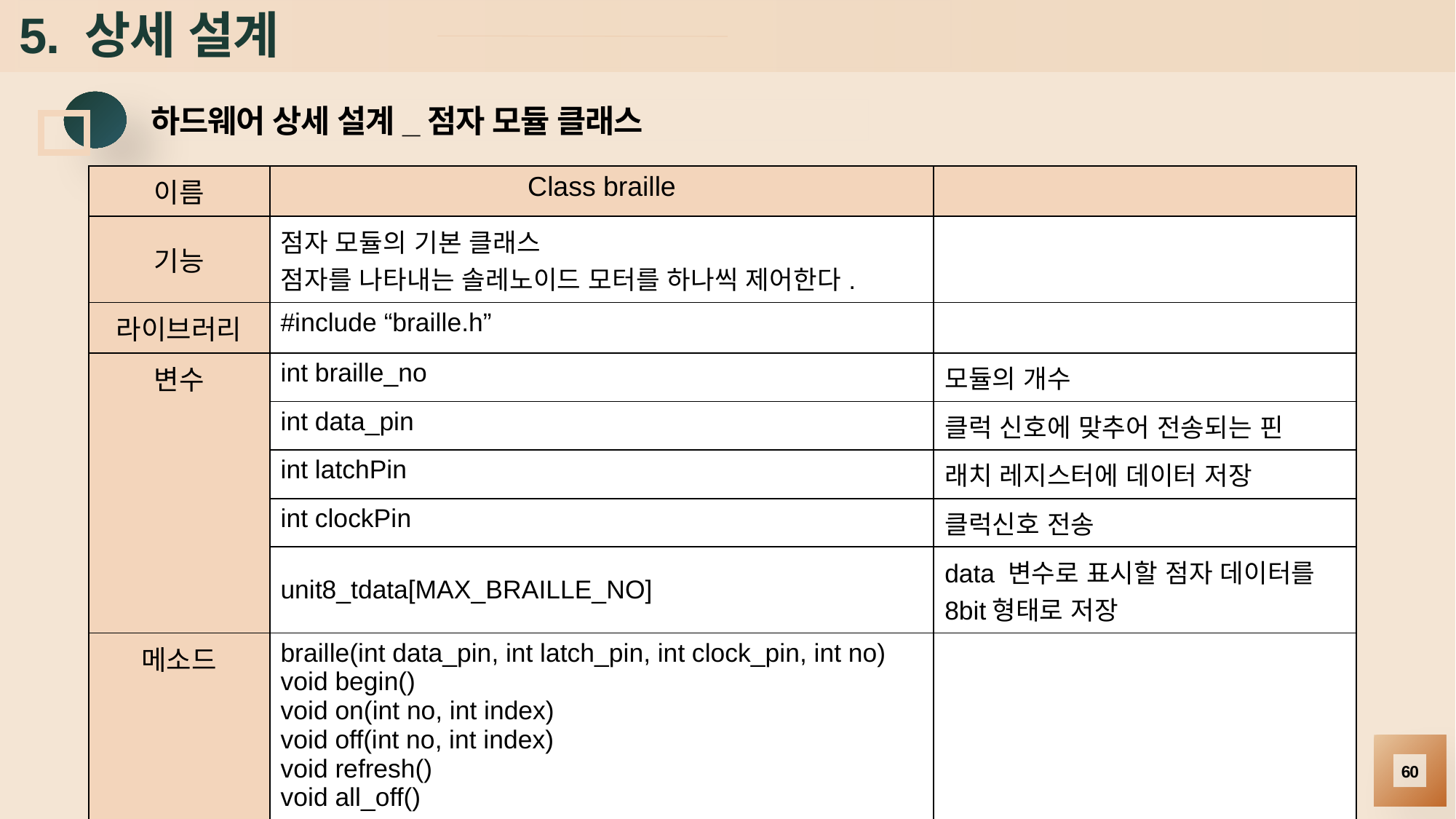

# 5. 상세 설계

하드웨어 상세 설계_점자 모듈 클래스

| 이름 | Class braille |  |
| --- | --- | --- |
| 기능 | 점자 모듈의 기본 클래스 점자를 나타내는 솔레노이드 모터를 하나씩 제어한다. |  |
| 라이브러리 | #include “braille.h” |  |
| 변수 | int braille\_no | 모듈의 개수 |
|  | int data\_pin | 클럭 신호에 맞추어 전송되는 핀 |
|  | int latchPin | 래치 레지스터에 데이터 저장 |
|  | int clockPin | 클럭신호 전송 |
|  | unit8\_tdata[MAX\_BRAILLE\_NO] | data 변수로 표시할 점자 데이터를 8bit형태로 저장 |
| 메소드 | braille(int data\_pin, int latch\_pin, int clock\_pin, int no) void begin() void on(int no, int index) void off(int no, int index) void refresh() void all\_off() |  |
60